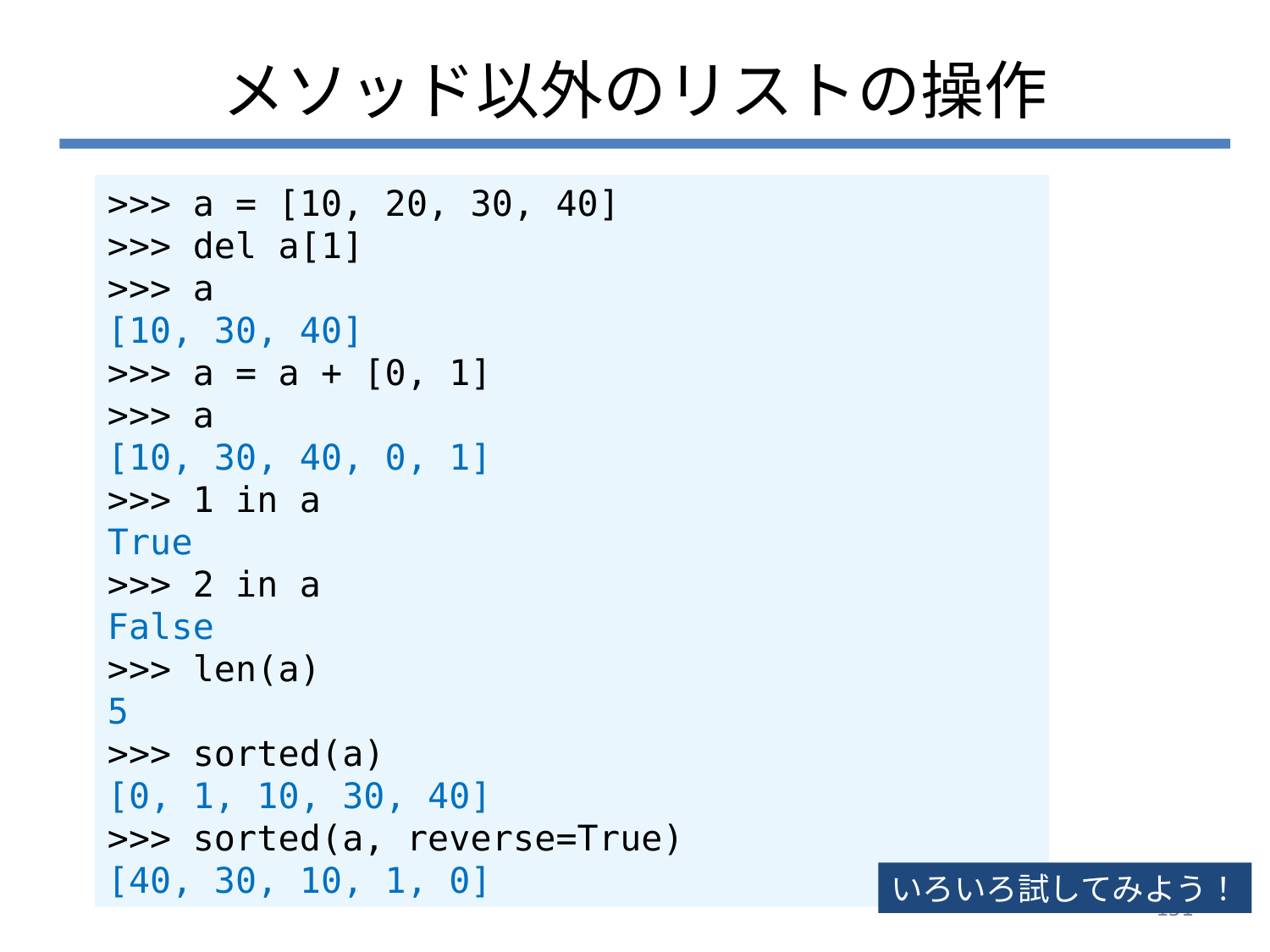

# メソッド以外のリストの操作
>>> a = [10, 20, 30, 40]
>>> del a[1]
>>> a
[10, 30, 40]
>>> a = a + [0, 1]
>>> a
[10, 30, 40, 0, 1]
>>> 1 in a
True
>>> 2 in a
False
>>> len(a)
5
>>> sorted(a)
[0, 1, 10, 30, 40]
>>> sorted(a, reverse=True)
[40, 30, 10, 1, 0]
いろいろ試してみよう！
151